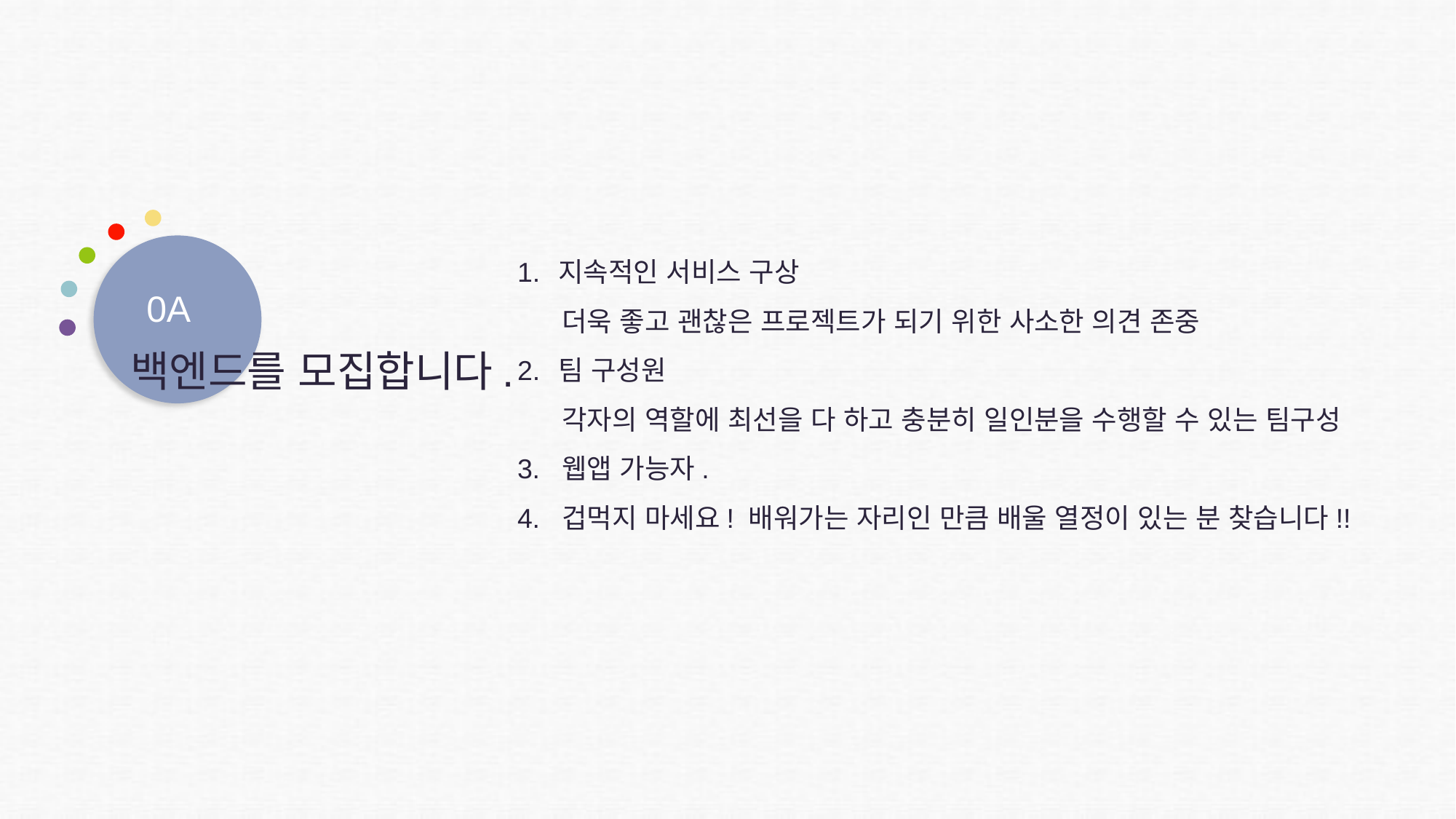

지속적인 서비스 구상
     더욱 좋고 괜찮은 프로젝트가 되기 위한 사소한 의견 존중
팀 구성원
     각자의 역할에 최선을 다 하고 충분히 일인분을 수행할 수 있는 팀구성
3.  웹앱 가능자.
4.  겁먹지 마세요! 배워가는 자리인 만큼 배울 열정이 있는 분 찾습니다!!

0A
백엔드를 모집합니다.